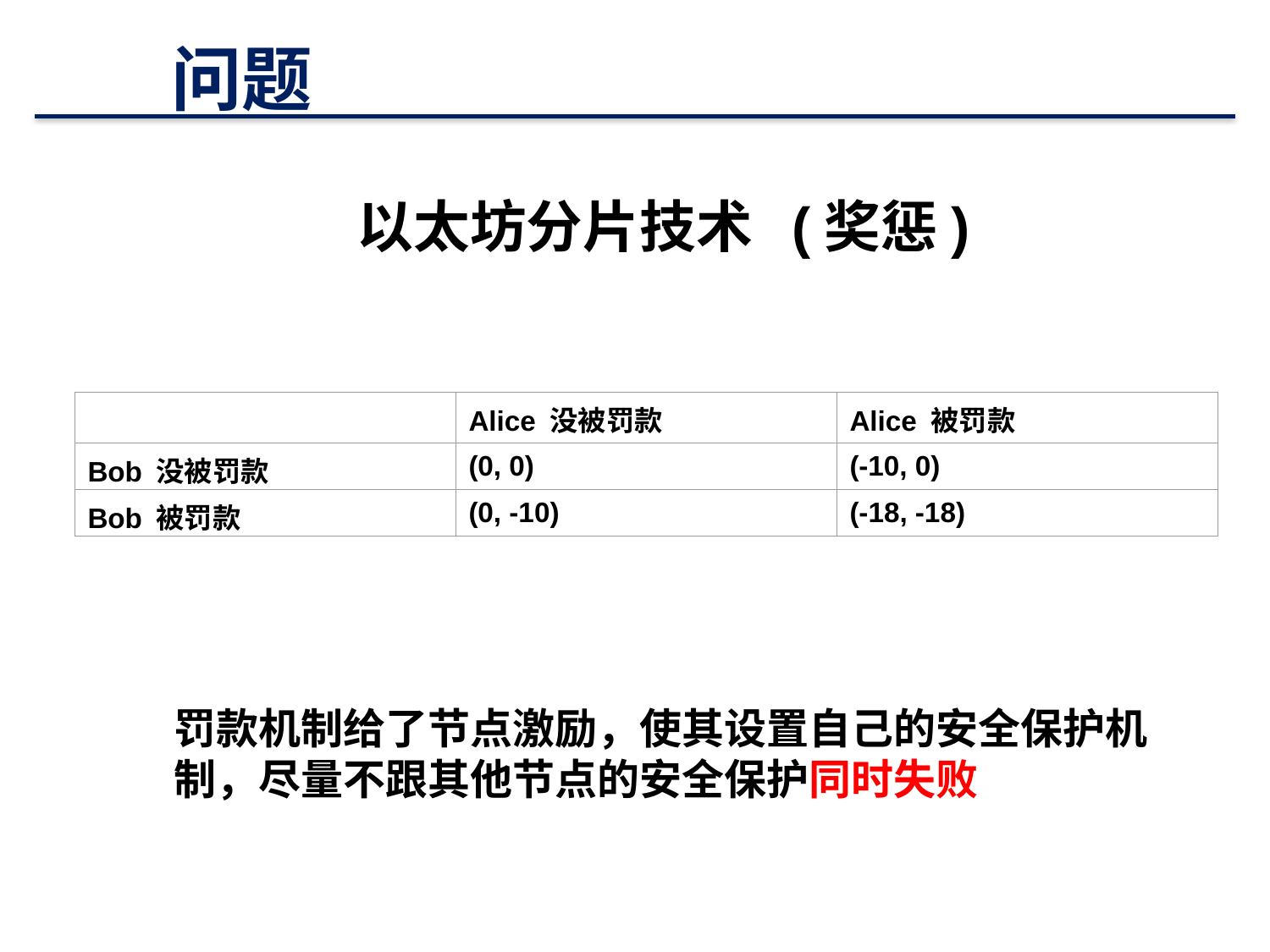

# 问题
49
以太坊分片技术  (奖惩)
|  | Alice 没被罚款 | Alice 被罚款 |
| --- | --- | --- |
| Bob 没被罚款 | (0, 0) | (-10, 0) |
| Bob 被罚款 | (0, -10) | (-18, -18) |
罚款机制给了节点激励，使其设置自己的安全保护机制，尽量不跟其他节点的安全保护同时失败